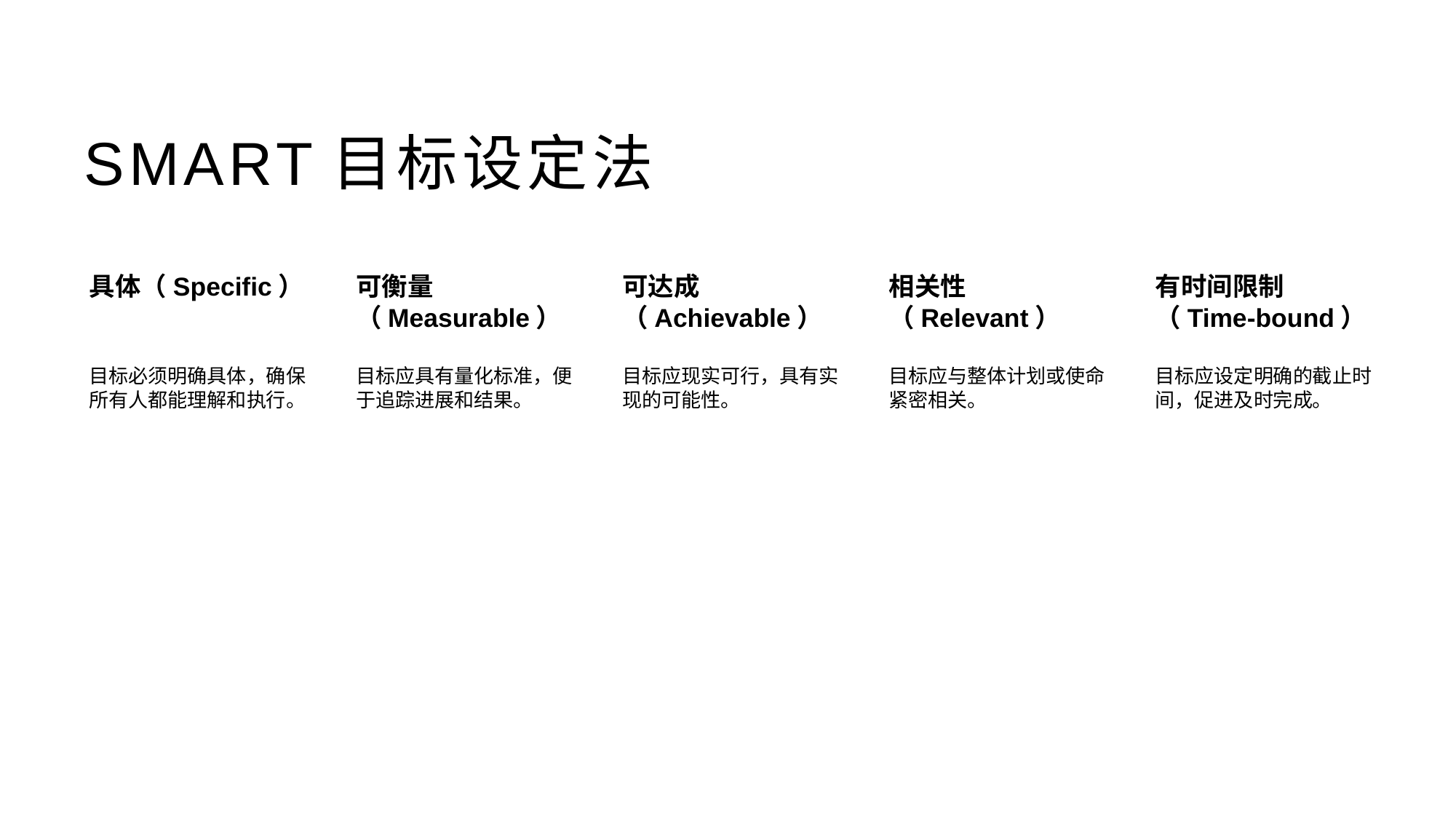

# SMART目标设定法
具体（Specific）
目标必须明确具体，确保所有人都能理解和执行。
可衡量（Measurable）
目标应具有量化标准，便于追踪进展和结果。
可达成（Achievable）
目标应现实可行，具有实现的可能性。
相关性（Relevant）
目标应与整体计划或使命紧密相关。
有时间限制（Time-bound）
目标应设定明确的截止时间，促进及时完成。